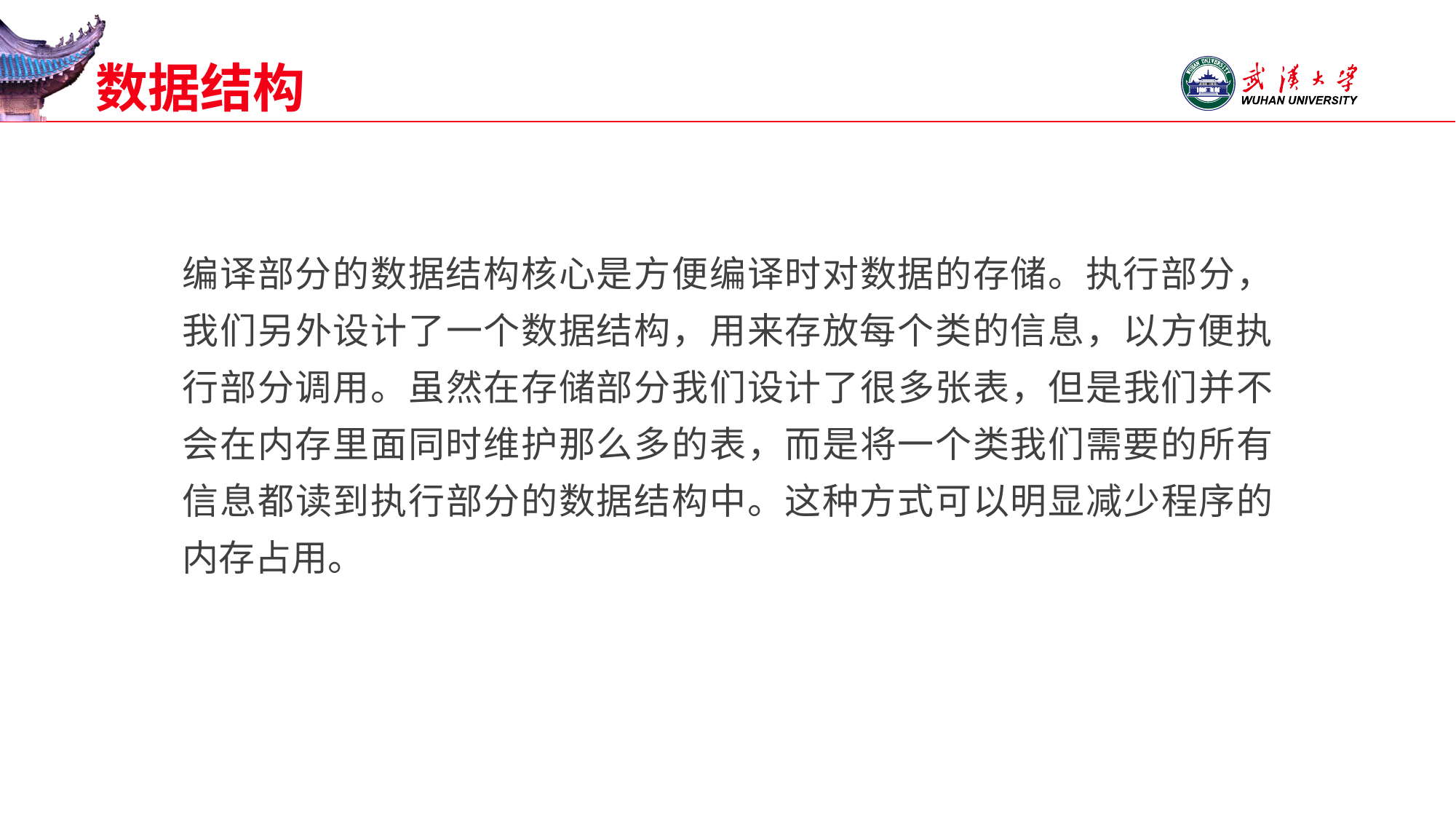

# 数据结构
编译部分的数据结构核心是方便编译时对数据的存储。执行部分，我们另外设计了一个数据结构，用来存放每个类的信息，以方便执行部分调用。虽然在存储部分我们设计了很多张表，但是我们并不会在内存里面同时维护那么多的表，而是将一个类我们需要的所有信息都读到执行部分的数据结构中。这种方式可以明显减少程序的内存占用。